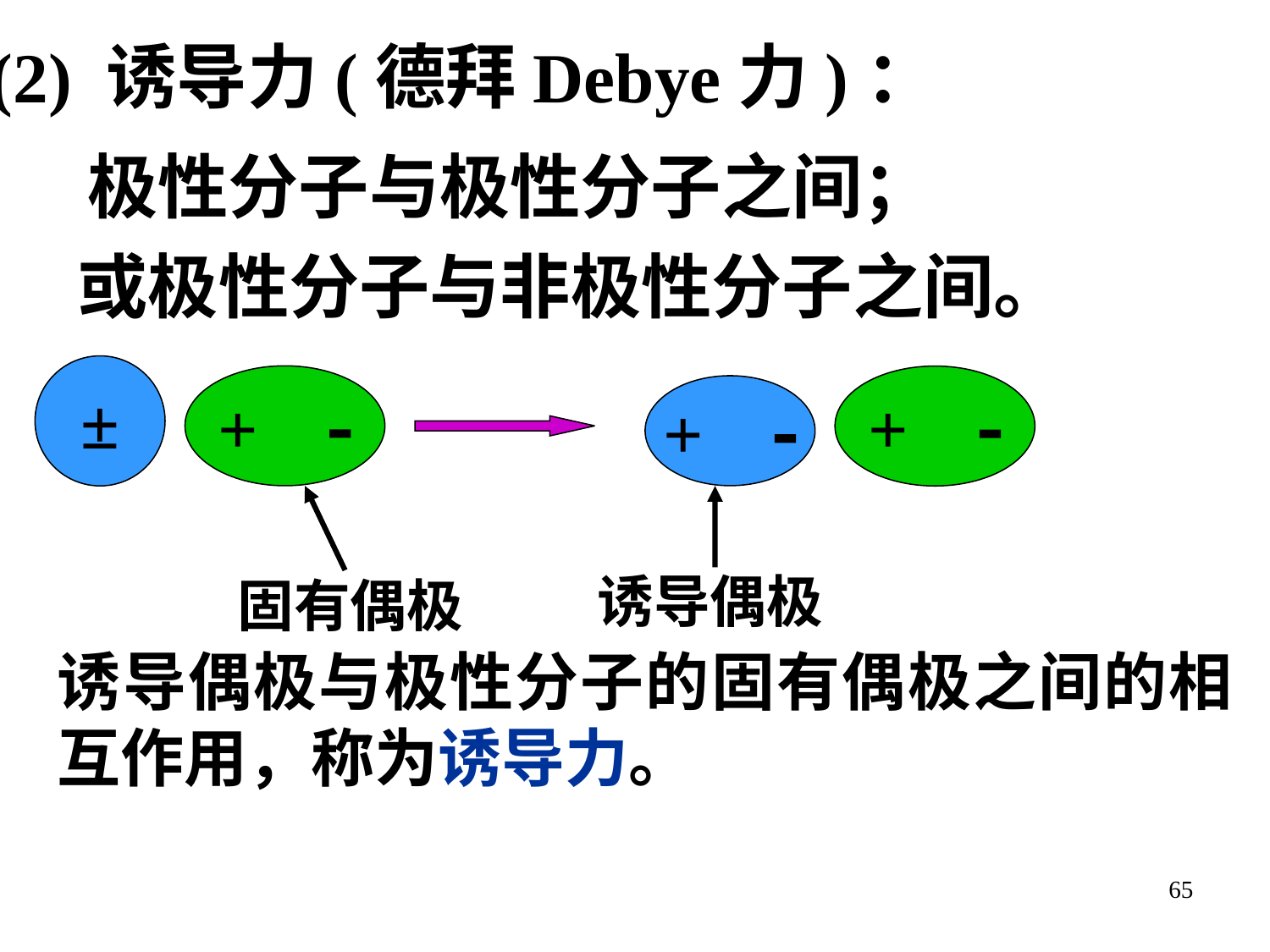

(2) 诱导力(德拜Debye力)：
极性分子与极性分子之间；
或极性分子与非极性分子之间。
±
+    −
+    −
+    −

固有偶极

诱导偶极
诱导偶极与极性分子的固有偶极之间的相互作用，称为诱导力。
65